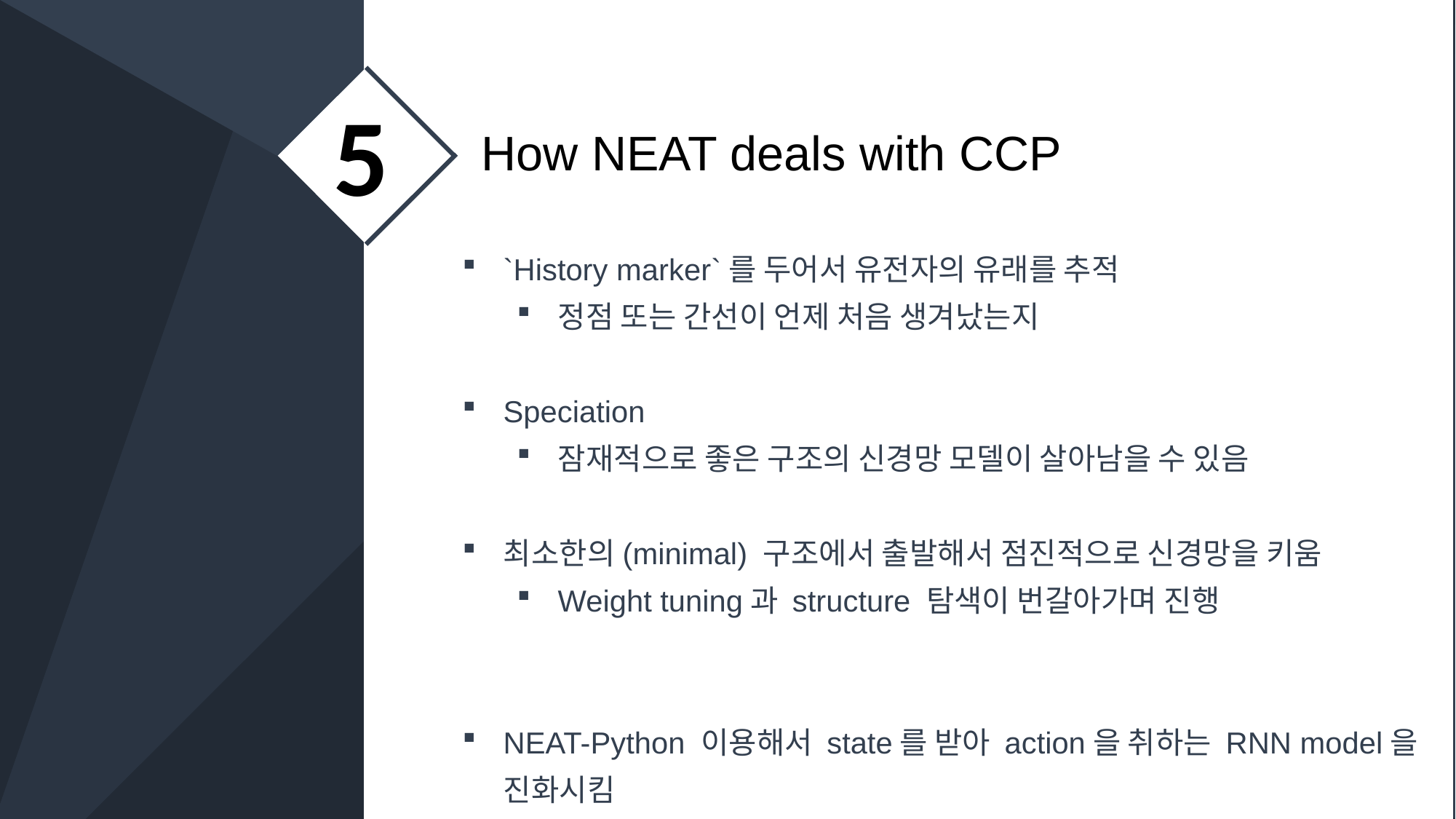

5
How NEAT deals with CCP
`History marker`를 두어서 유전자의 유래를 추적
정점 또는 간선이 언제 처음 생겨났는지
Speciation
잠재적으로 좋은 구조의 신경망 모델이 살아남을 수 있음
최소한의(minimal) 구조에서 출발해서 점진적으로 신경망을 키움
Weight tuning과 structure 탐색이 번갈아가며 진행

NEAT-Python 이용해서 state를 받아 action을 취하는 RNN model을 진화시킴